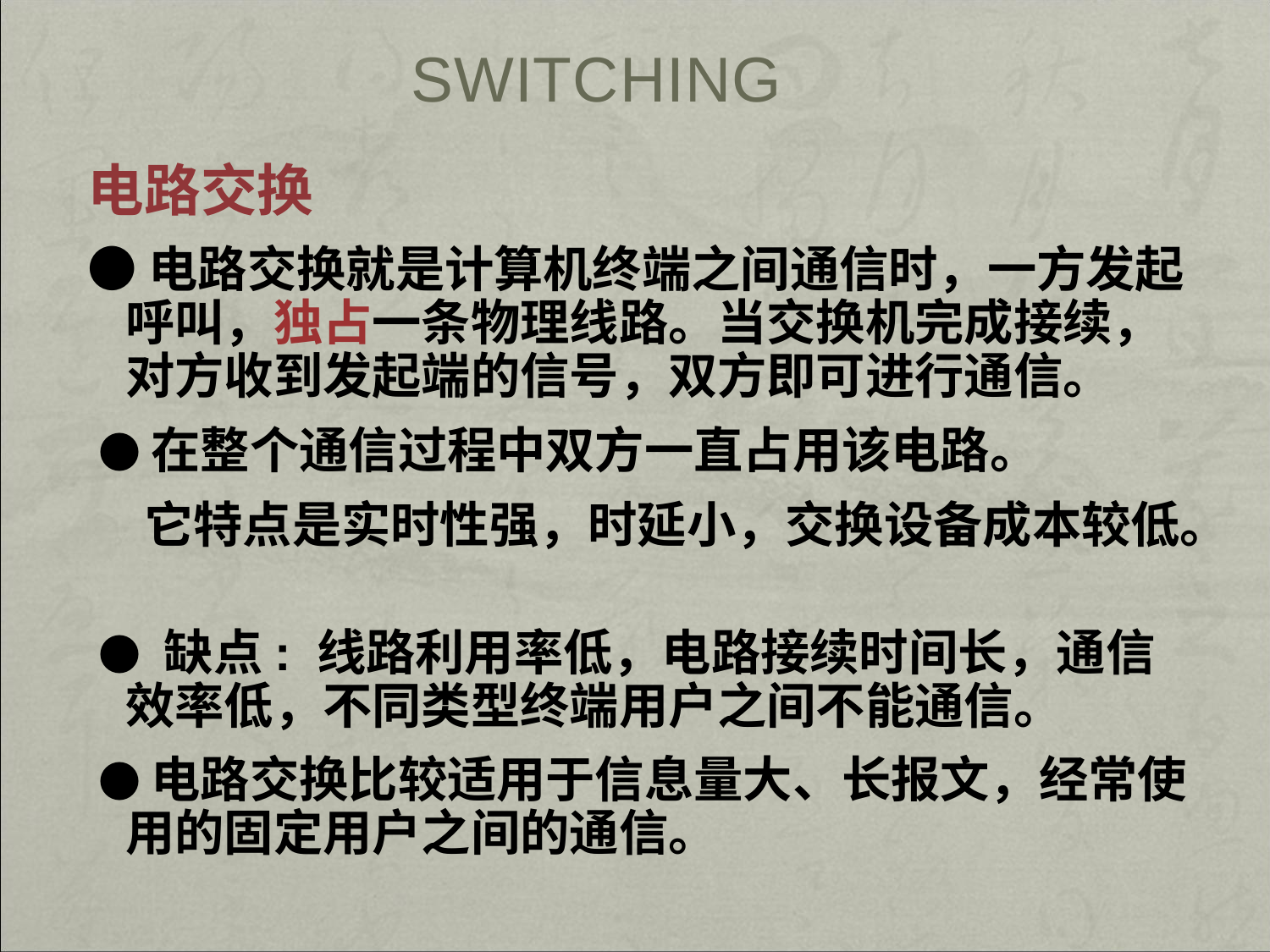

# Switching
电路交换
●电路交换就是计算机终端之间通信时，一方发起呼叫，独占一条物理线路。当交换机完成接续，对方收到发起端的信号，双方即可进行通信。
 ●在整个通信过程中双方一直占用该电路。
    它特点是实时性强，时延小，交换设备成本较低。
 ● 缺点: 线路利用率低，电路接续时间长，通信效率低，不同类型终端用户之间不能通信。
 ●电路交换比较适用于信息量大、长报文，经常使用的固定用户之间的通信。